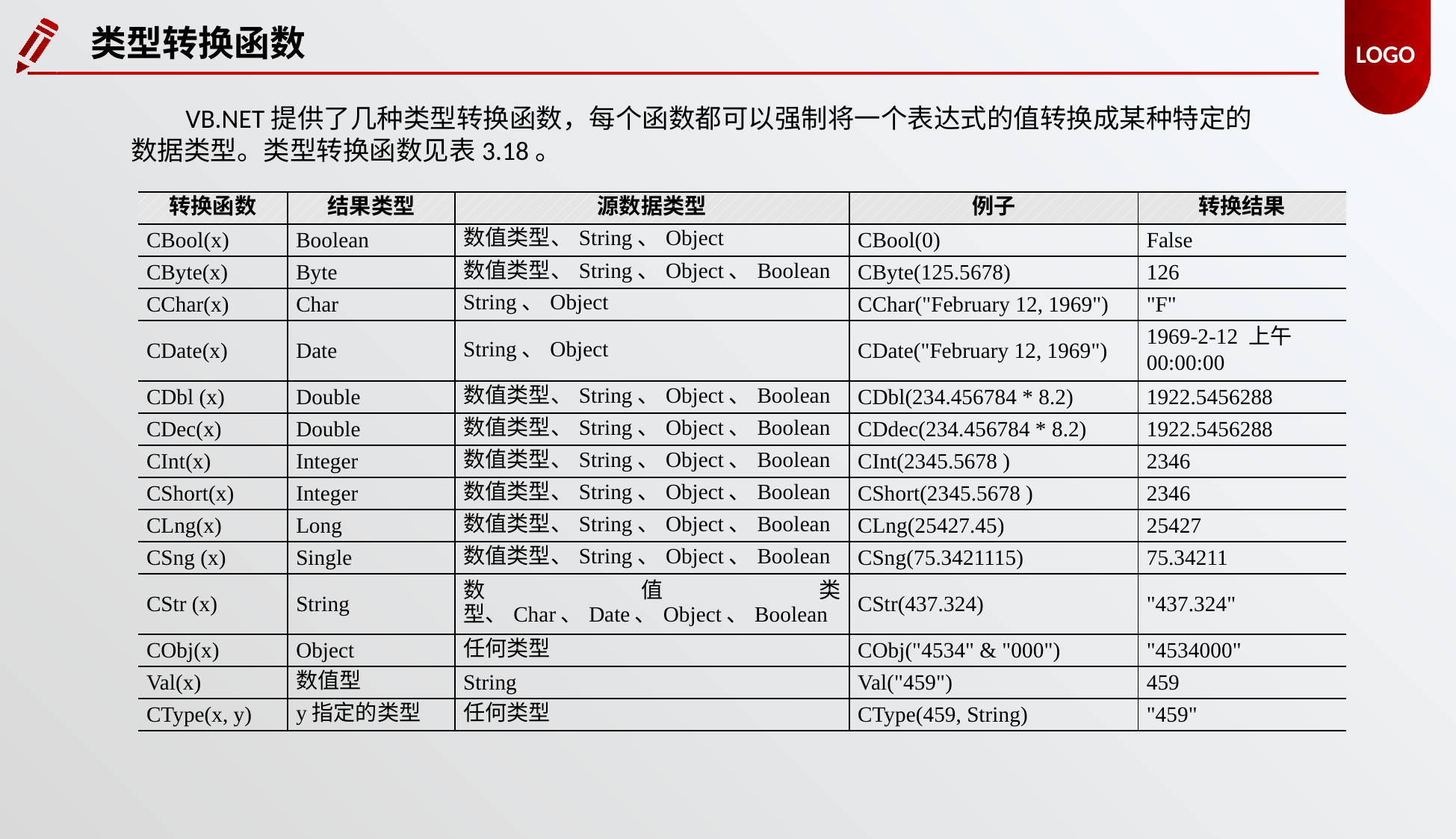

类型转换函数
VB.NET提供了几种类型转换函数，每个函数都可以强制将一个表达式的值转换成某种特定的数据类型。类型转换函数见表3.18。
| 转换函数 | 结果类型 | 源数据类型 | 例子 | 转换结果 |
| --- | --- | --- | --- | --- |
| CBool(x) | Boolean | 数值类型、String、Object | CBool(0) | False |
| CByte(x) | Byte | 数值类型、String、Object、Boolean | CByte(125.5678) | 126 |
| CChar(x) | Char | String、Object | CChar("February 12, 1969") | "F" |
| CDate(x) | Date | String、Object | CDate("February 12, 1969") | 1969-2-12 上午 00:00:00 |
| CDbl (x) | Double | 数值类型、String、Object、Boolean | CDbl(234.456784 \* 8.2) | 1922.5456288 |
| CDec(x) | Double | 数值类型、String、Object、Boolean | CDdec(234.456784 \* 8.2) | 1922.5456288 |
| CInt(x) | Integer | 数值类型、String、Object、Boolean | CInt(2345.5678 ) | 2346 |
| CShort(x) | Integer | 数值类型、String、Object、Boolean | CShort(2345.5678 ) | 2346 |
| CLng(x) | Long | 数值类型、String、Object、Boolean | CLng(25427.45) | 25427 |
| CSng (x) | Single | 数值类型、String、Object、Boolean | CSng(75.3421115) | 75.34211 |
| CStr (x) | String | 数值类型、Char、Date、Object、Boolean | CStr(437.324) | "437.324" |
| CObj(x) | Object | 任何类型 | CObj("4534" & "000") | "4534000" |
| Val(x) | 数值型 | String | Val("459") | 459 |
| CType(x, y) | y指定的类型 | 任何类型 | CType(459, String) | "459" |